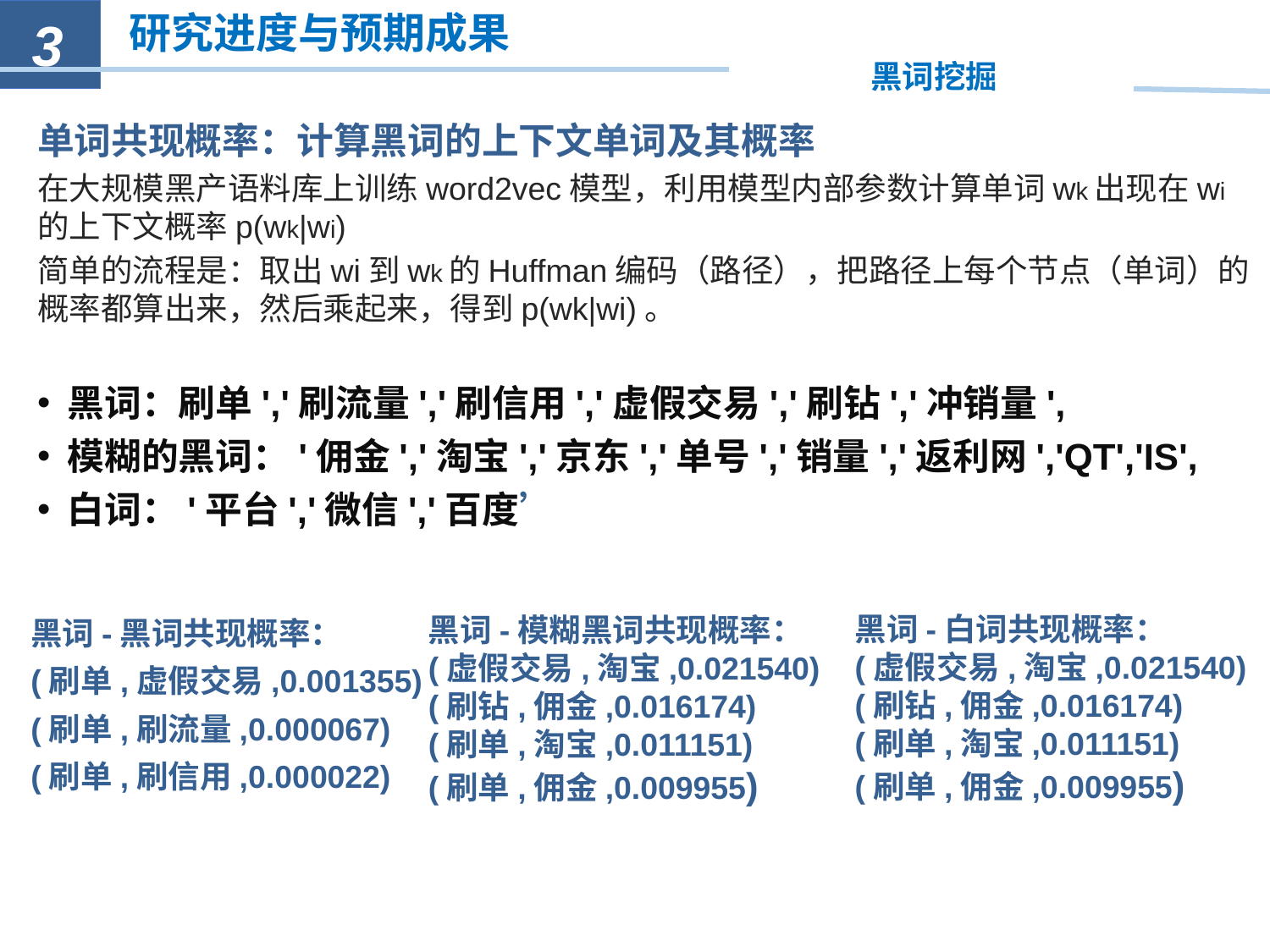

3
研究进度与预期成果
黑词挖掘

单词共现概率：计算黑词的上下文单词及其概率
在大规模黑产语料库上训练word2vec模型，利用模型内部参数计算单词wk出现在wi的上下文概率p(wk|wi)
简单的流程是：取出wi到wk的Huffman编码（路径），把路径上每个节点（单词）的概率都算出来，然后乘起来，得到p(wk|wi)。

黑词：刷单','刷流量','刷信用','虚假交易','刷钻','冲销量',
模糊的黑词：'佣金','淘宝','京东','单号','销量','返利网','QT','IS',
白词：'平台','微信','百度’

黑词-白词共现概率：
(虚假交易,淘宝,0.021540)
(刷钻,佣金,0.016174)
(刷单,淘宝,0.011151)
(刷单,佣金,0.009955)
黑词-模糊黑词共现概率：
(虚假交易,淘宝,0.021540)
(刷钻,佣金,0.016174)
(刷单,淘宝,0.011151)
(刷单,佣金,0.009955)
黑词-黑词共现概率：
(刷单,虚假交易,0.001355)
(刷单,刷流量,0.000067)
(刷单,刷信用,0.000022)